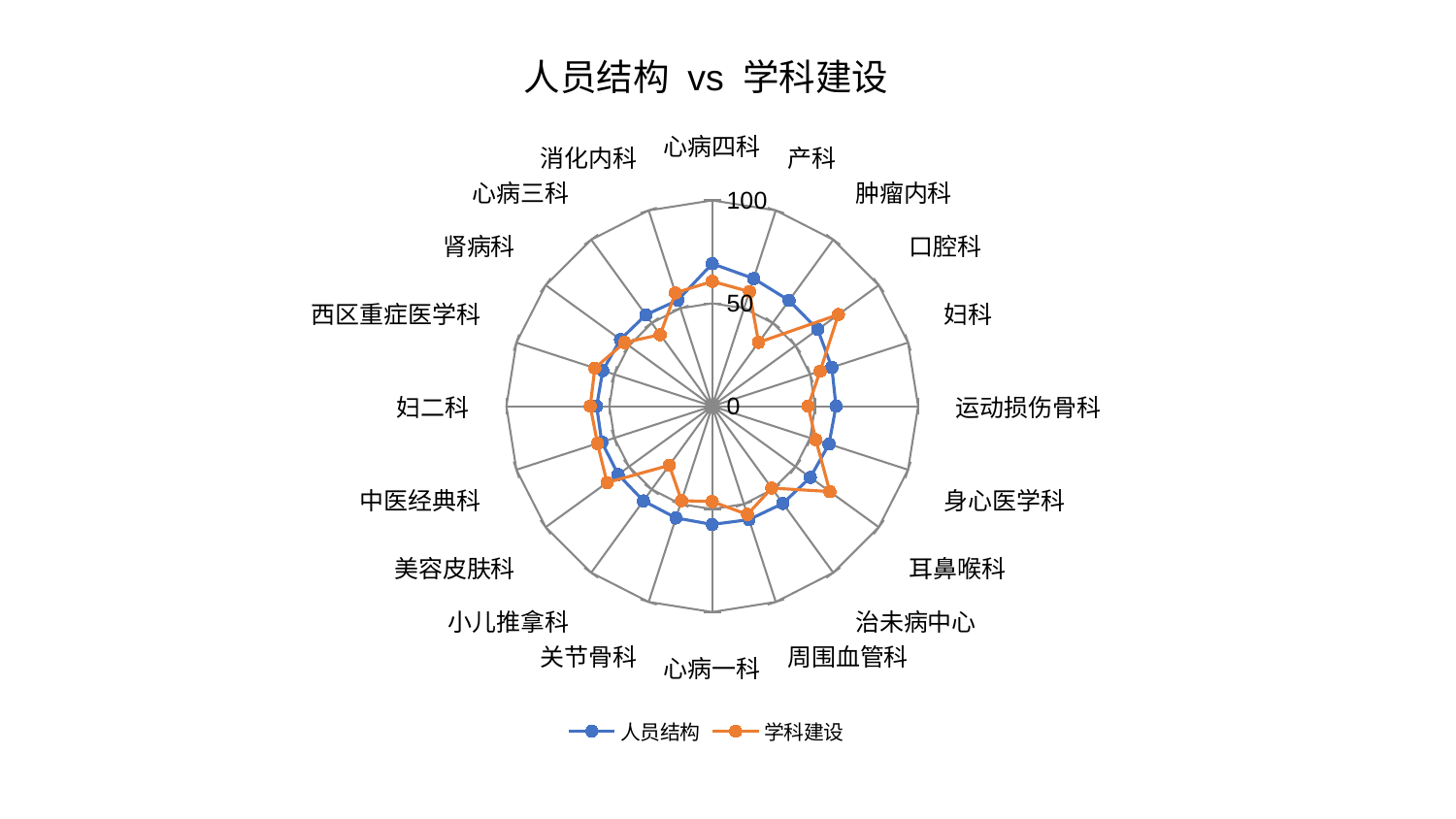

### Chart: 人员结构 vs 学科建设

| Category | 人员结构 | 学科建设 |
|---|---|---|
| 心病四科 | 69.23720780854573 | 60.6456536683763 |
| 产科 | 65.2022616928499 | 58.55809721885897 |
| 肿瘤内科 | 63.491950757433834 | 38.31485927140139 |
| 口腔科 | 63.37037242826741 | 75.74546071219318 |
| 妇科 | 61.086720803491005 | 55.110651521667016 |
| 运动损伤骨科 | 60.115043979827135 | 46.57578025691367 |
| 身心医学科 | 59.64794667097261 | 52.91778516474246 |
| 耳鼻喉科 | 58.894965933746256 | 70.61538706815759 |
| 治未病中心 | 58.398248625496834 | 49.175932714279355 |
| 周围血管科 | 57.937809118970755 | 55.335386440700496 |
| 心病一科 | 57.461724483840506 | 46.3606600198347 |
| 关节骨科 | 57.10061010983095 | 48.265705380217746 |
| 小儿推拿科 | 56.868012098904686 | 35.512866783098154 |
| 美容皮肤科 | 56.48818315404143 | 63.18002304848059 |
| 中医经典科 | 56.422255840893115 | 58.619301094611735 |
| 妇二科 | 56.14719342753697 | 59.26066471385432 |
| 西区重症医学科 | 55.926205030949816 | 59.950691804978575 |
| 肾病科 | 55.14497234259284 | 52.63509506584947 |
| 心病三科 | 54.87118916624698 | 42.991078177273714 |
| 消化内科 | 54.15362271926385 | 57.89177094335568 |
23